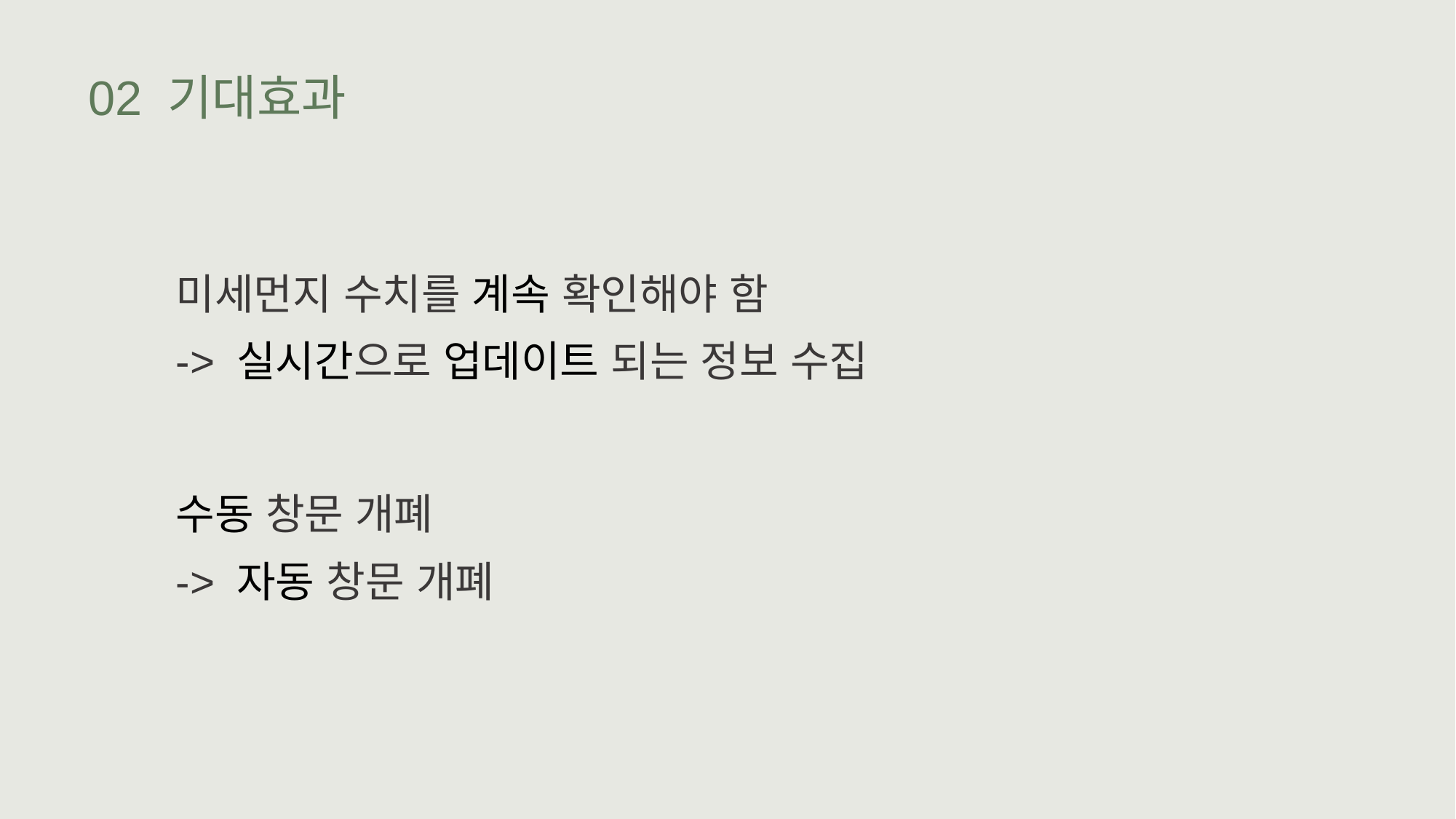

# 02 기대효과

미세먼지 수치를 계속 확인해야 함

-> 실시간으로 업데이트 되는 정보 수집

수동 창문 개폐

-> 자동 창문 개폐